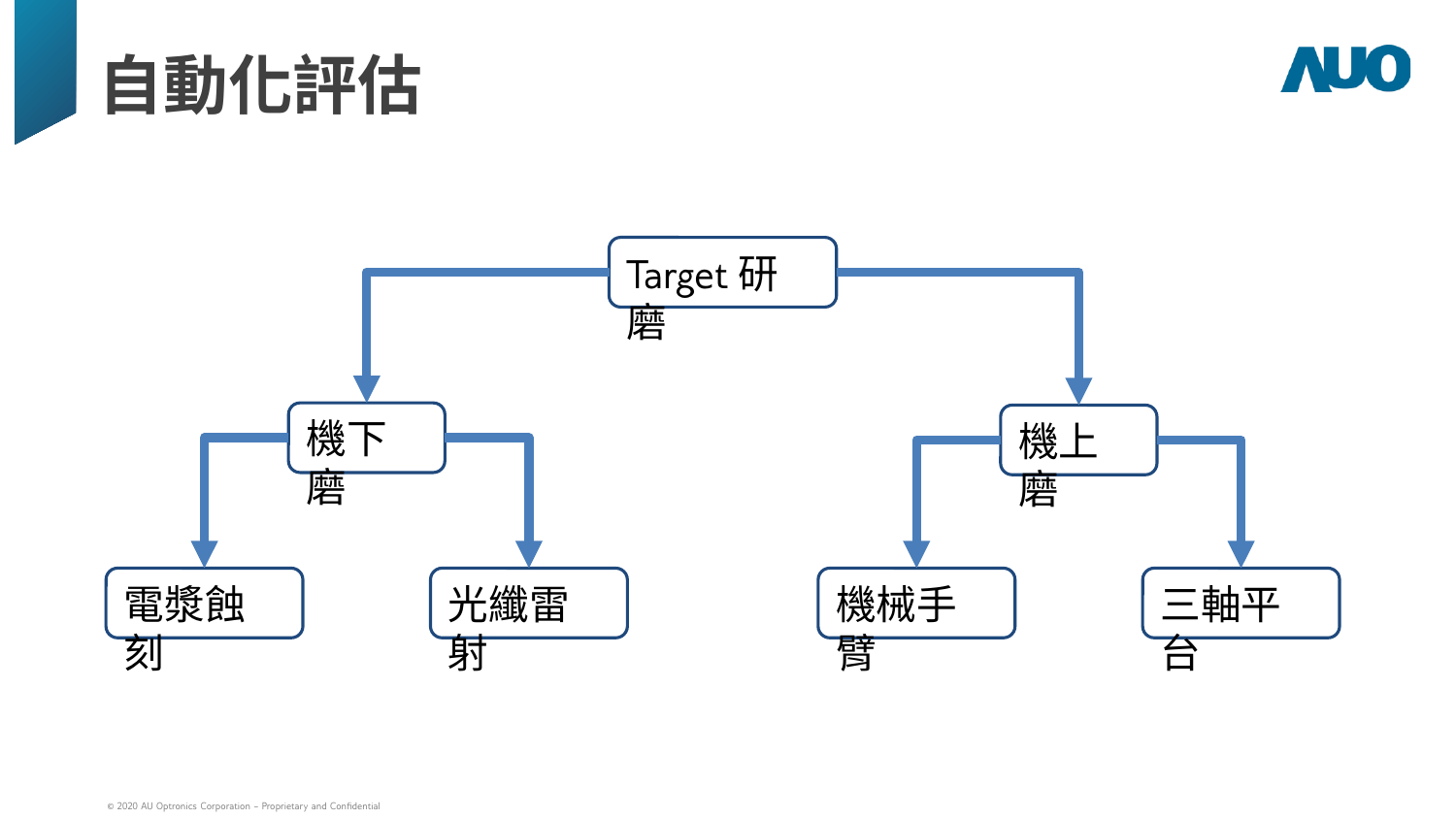

# 自動化評估
Target研磨
機下磨
機上磨
電漿蝕刻
光纖雷射
機械手臂
三軸平台